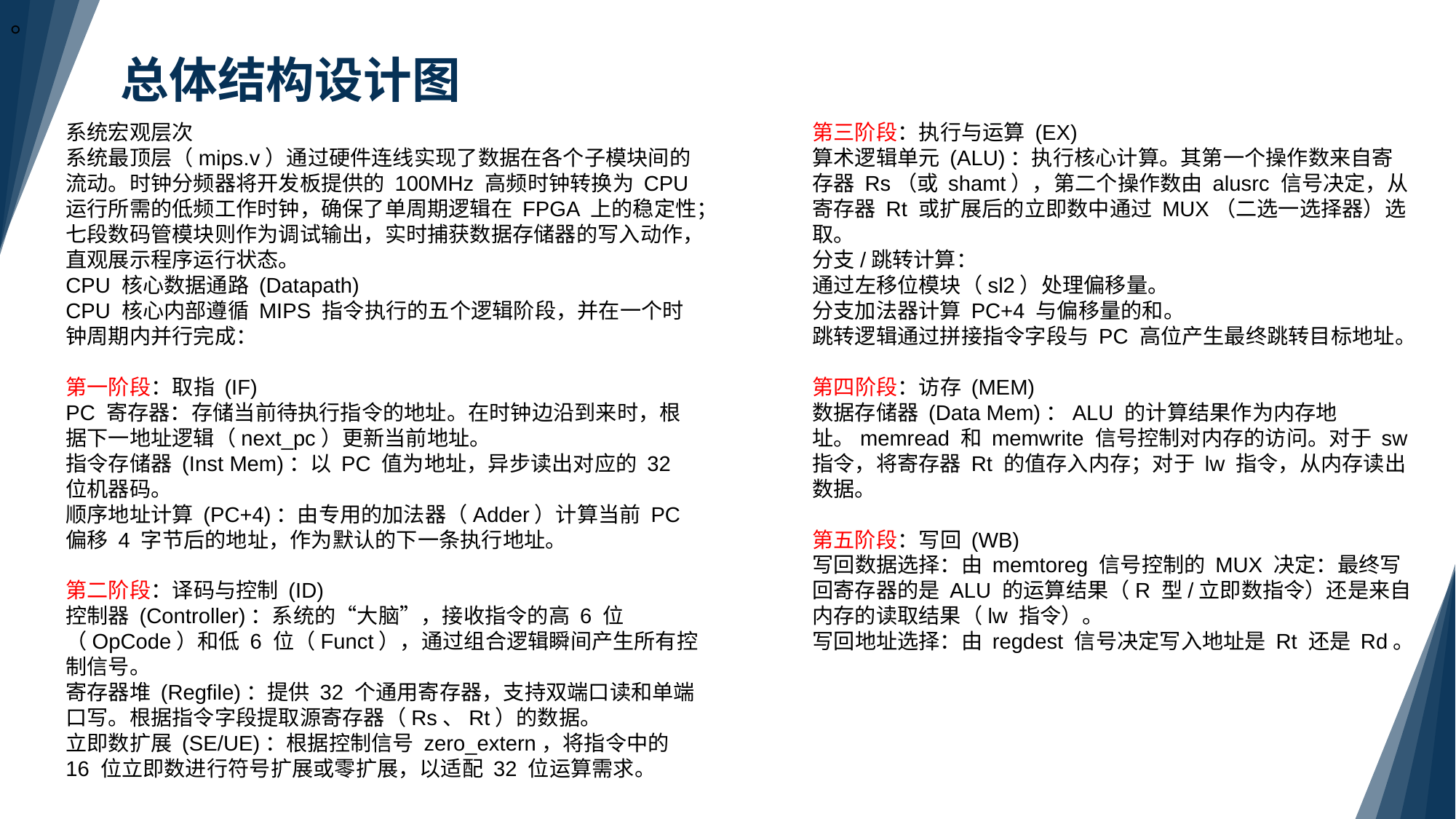

。
总体结构设计图

系统宏观层次
系统最顶层（mips.v）通过硬件连线实现了数据在各个子模块间的流动。时钟分频器将开发板提供的 100MHz 高频时钟转换为 CPU 运行所需的低频工作时钟，确保了单周期逻辑在 FPGA 上的稳定性；七段数码管模块则作为调试输出，实时捕获数据存储器的写入动作，直观展示程序运行状态。
CPU 核心数据通路 (Datapath)
CPU 核心内部遵循 MIPS 指令执行的五个逻辑阶段，并在一个时钟周期内并行完成：

第一阶段：取指 (IF)
PC 寄存器：存储当前待执行指令的地址。在时钟边沿到来时，根据下一地址逻辑（next_pc）更新当前地址。
指令存储器 (Inst Mem)：以 PC 值为地址，异步读出对应的 32 位机器码。
顺序地址计算 (PC+4)：由专用的加法器（Adder）计算当前 PC 偏移 4 字节后的地址，作为默认的下一条执行地址。

第二阶段：译码与控制 (ID)
控制器 (Controller)：系统的“大脑”，接收指令的高 6 位（OpCode）和低 6 位（Funct），通过组合逻辑瞬间产生所有控制信号。
寄存器堆 (Regfile)：提供 32 个通用寄存器，支持双端口读和单端口写。根据指令字段提取源寄存器（Rs、Rt）的数据。
立即数扩展 (SE/UE)：根据控制信号 zero_extern，将指令中的 16 位立即数进行符号扩展或零扩展，以适配 32 位运算需求。
第三阶段：执行与运算 (EX)
算术逻辑单元 (ALU)：执行核心计算。其第一个操作数来自寄存器 Rs（或 shamt），第二个操作数由 alusrc 信号决定，从寄存器 Rt 或扩展后的立即数中通过 MUX（二选一选择器）选取。
分支/跳转计算：
通过左移位模块（sl2）处理偏移量。
分支加法器计算 PC+4 与偏移量的和。
跳转逻辑通过拼接指令字段与 PC 高位产生最终跳转目标地址。

第四阶段：访存 (MEM)
数据存储器 (Data Mem)：ALU 的计算结果作为内存地址。memread 和 memwrite 信号控制对内存的访问。对于 sw 指令，将寄存器 Rt 的值存入内存；对于 lw 指令，从内存读出数据。

第五阶段：写回 (WB)
写回数据选择：由 memtoreg 信号控制的 MUX 决定：最终写回寄存器的是 ALU 的运算结果（R 型/立即数指令）还是来自内存的读取结果（lw 指令）。
写回地址选择：由 regdest 信号决定写入地址是 Rt 还是 Rd。